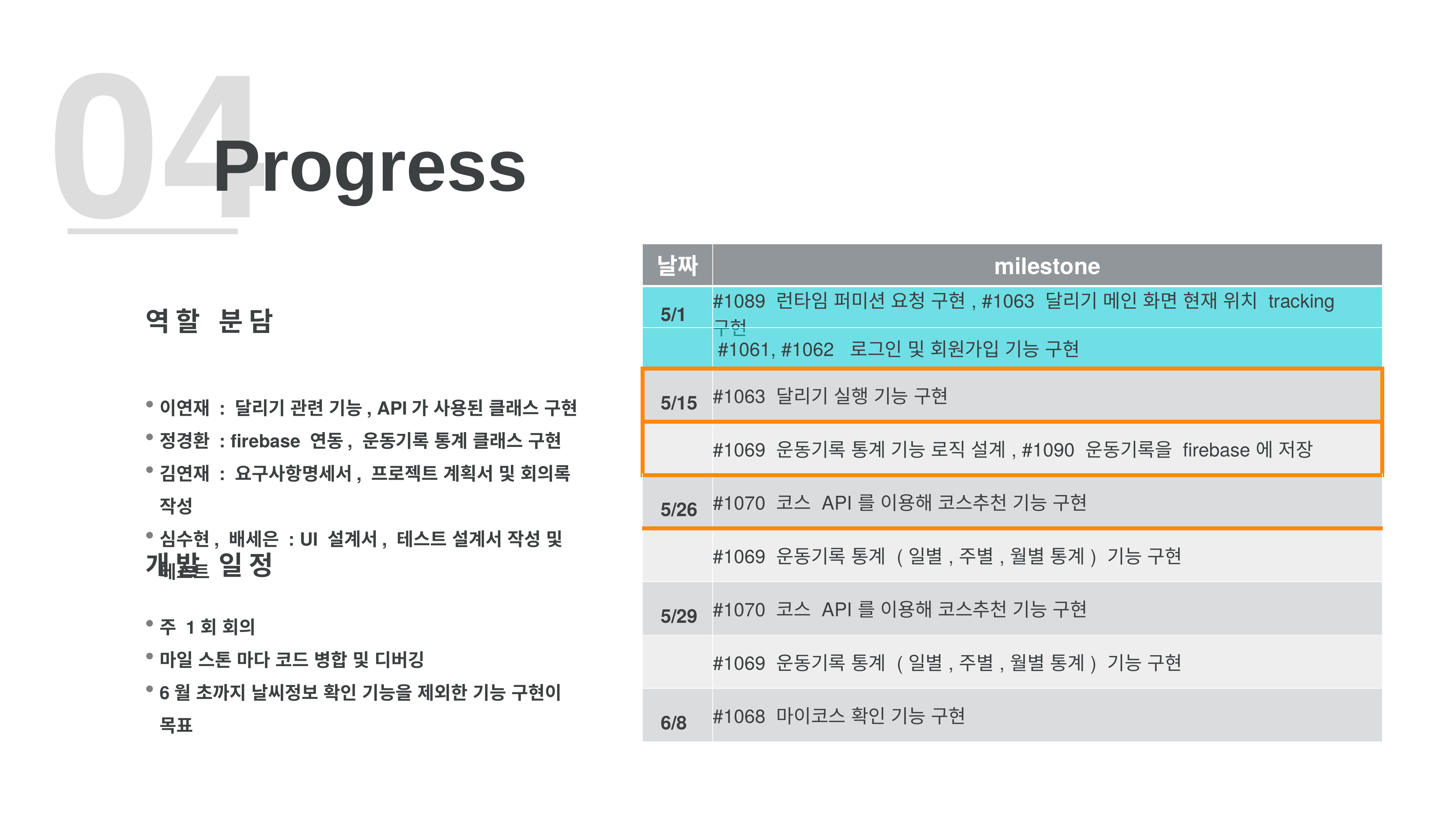

04
Progress

| 날짜 | milestone |
| --- | --- |
| 5/1 | #1089 런타임 퍼미션 요청 구현, #1063 달리기 메인 화면 현재 위치 tracking 구현 |
|  | #1061, #1062 로그인 및 회원가입 기능 구현 |
| 5/15 | #1063 달리기 실행 기능 구현 |
|  | #1069 운동기록 통계 기능 로직 설계, #1090 운동기록을 firebase에 저장 |
| 5/26 | #1070 코스 API를 이용해 코스추천 기능 구현 |
|  | #1069 운동기록 통계 (일별,주별,월별 통계) 기능 구현 |
| 5/29 | #1070 코스 API를 이용해 코스추천 기능 구현 |
|  | #1069 운동기록 통계 (일별,주별,월별 통계) 기능 구현 |
| 6/8 | #1068 마이코스 확인 기능 구현 |
역할 분담
이연재 : 달리기 관련 기능, API가 사용된 클래스 구현
정경환 : firebase 연동, 운동기록 통계 클래스 구현
김연재 : 요구사항명세서, 프로젝트 계획서 및 회의록 작성
심수현, 배세은 : UI 설계서, 테스트 설계서 작성 및 테스트

개발 일정
주 1회 회의
마일 스톤 마다 코드 병합 및 디버깅
6월 초까지 날씨정보 확인 기능을 제외한 기능 구현이 목표